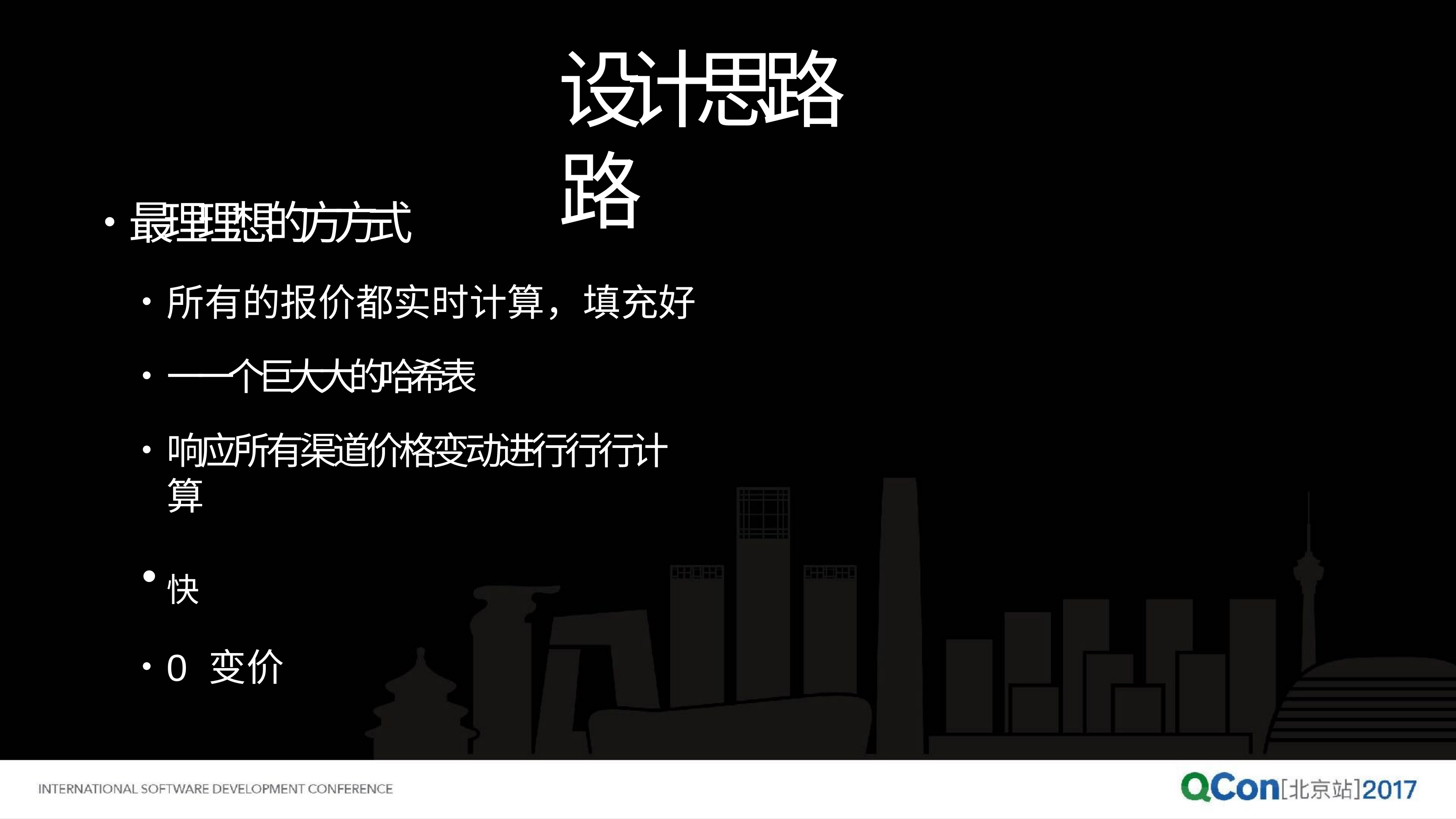

# 设计思路路
最理理想的⽅方式
所有的报价都实时计算，填充好
⼀一个巨⼤大的哈希表
响应所有渠道价格变动进⾏行行计算
快
0 变价